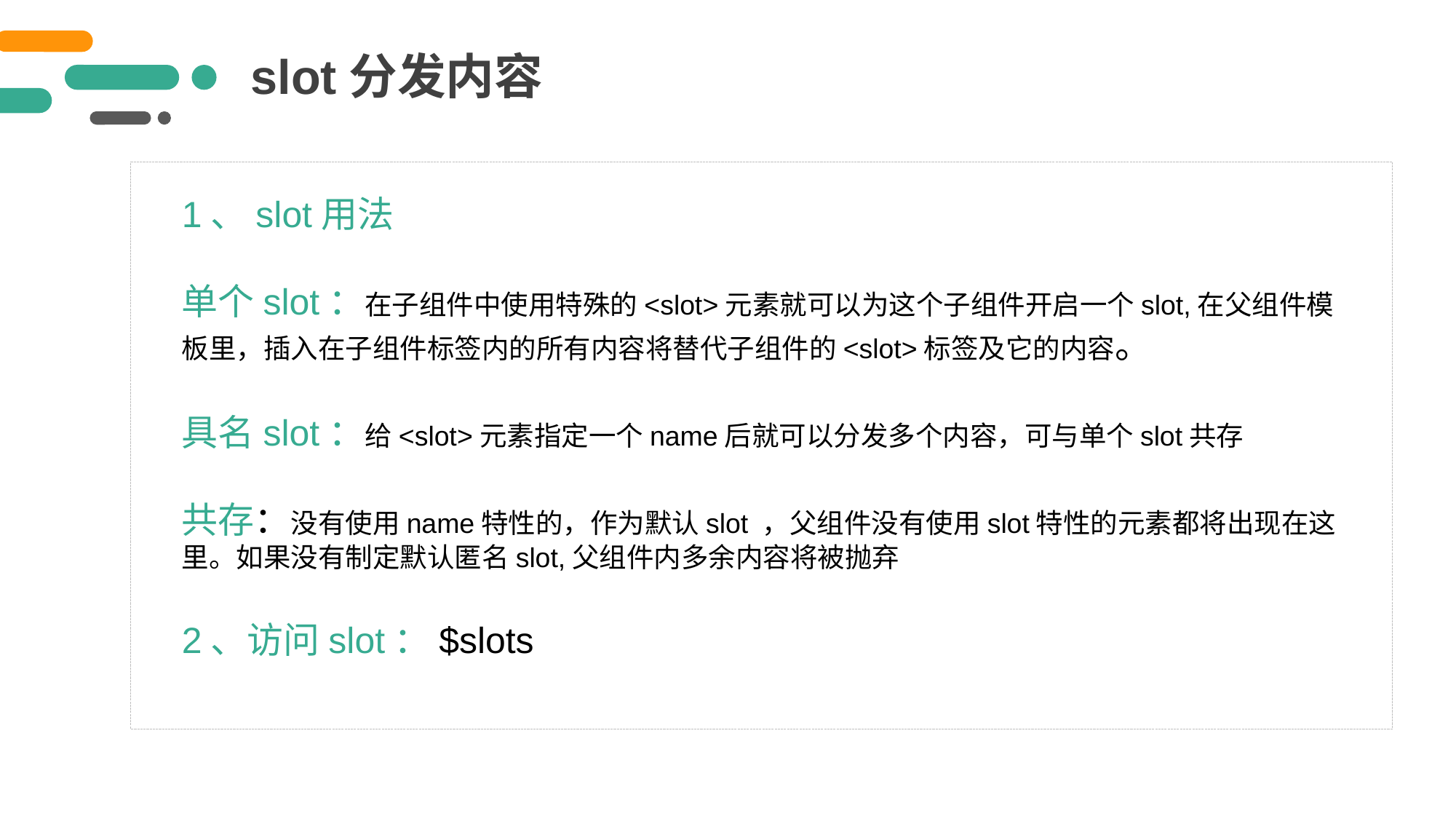

slot分发内容

1、slot用法

单个slot：在子组件中使用特殊的<slot>元素就可以为这个子组件开启一个slot,在父组件模板里，插入在子组件标签内的所有内容将替代子组件的<slot>标签及它的内容。

具名slot：给<slot>元素指定一个name后就可以分发多个内容，可与单个slot共存

共存：没有使用name特性的，作为默认slot ，父组件没有使用slot特性的元素都将出现在这里。如果没有制定默认匿名slot,父组件内多余内容将被抛弃

2、访问slot：$slots